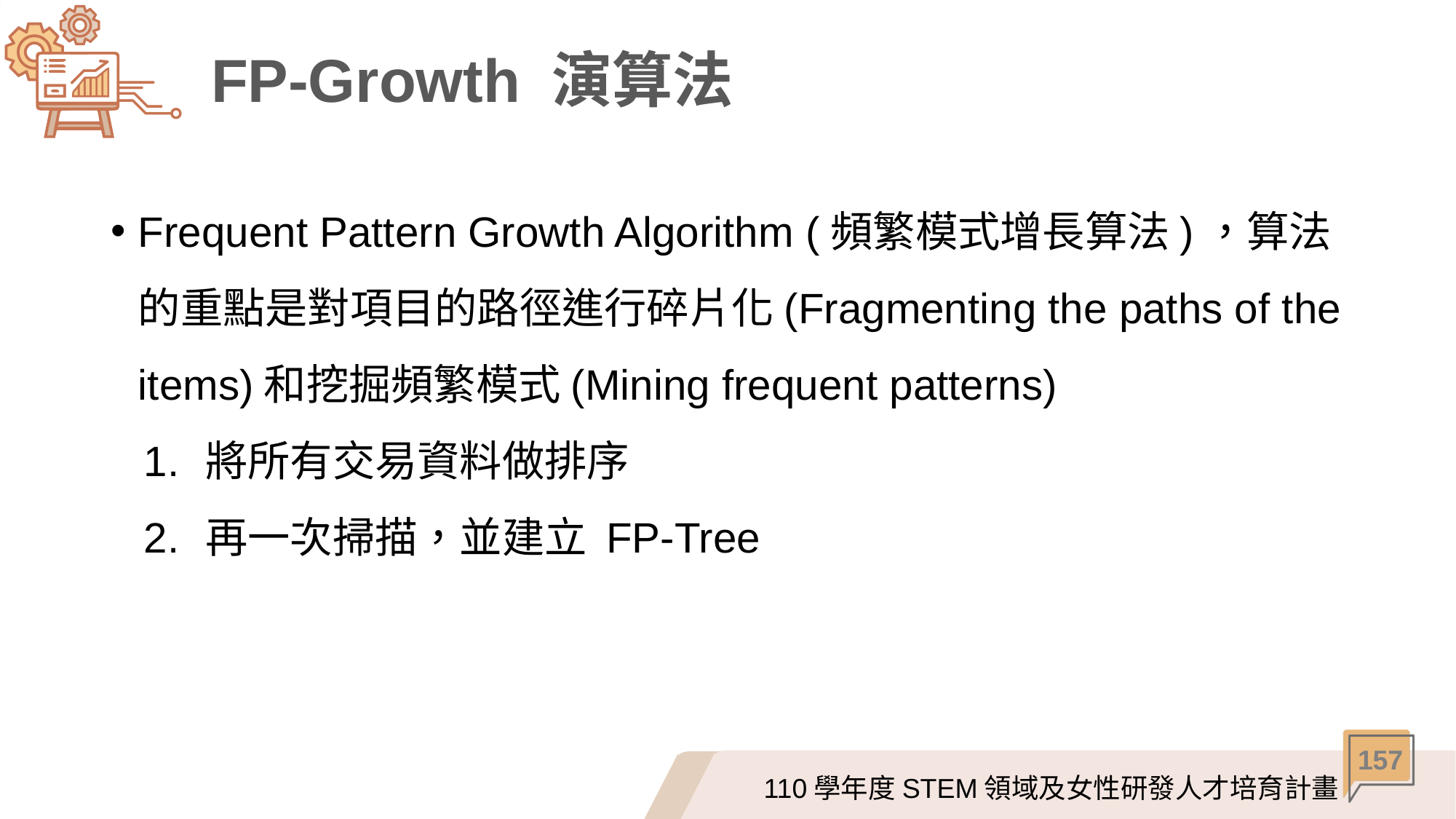

# FP-Growth 演算法
Frequent Pattern Growth Algorithm (頻繁模式增長算法)，算法的重點是對項目的路徑進行碎片化(Fragmenting the paths of the items)和挖掘頻繁模式(Mining frequent patterns)
將所有交易資料做排序
再一次掃描，並建立 FP-Tree